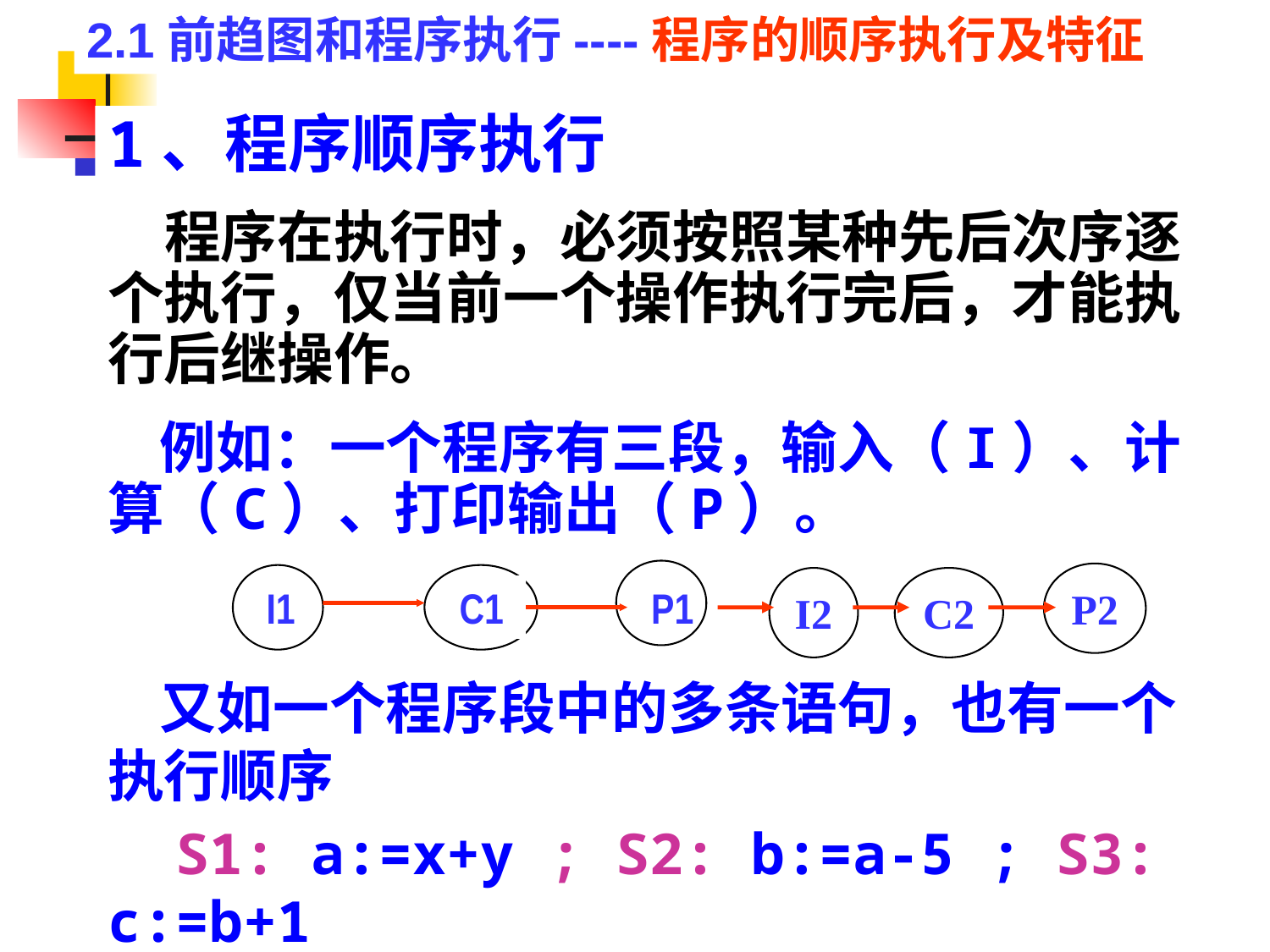

2.1前趋图和程序执行----程序的顺序执行及特征
1、程序顺序执行
    程序在执行时，必须按照某种先后次序逐个执行，仅当前一个操作执行完后，才能执行后继操作。
   例如：一个程序有三段，输入（I）、计算（C）、打印输出（P）。

P2
I2
C2
 I1
C1
P1

程序顺序执行时的前趋图
   又如一个程序段中的多条语句，也有一个执行顺序
  S1: a:=x+y ; S2: b:=a-5 ; S3: c:=b+1